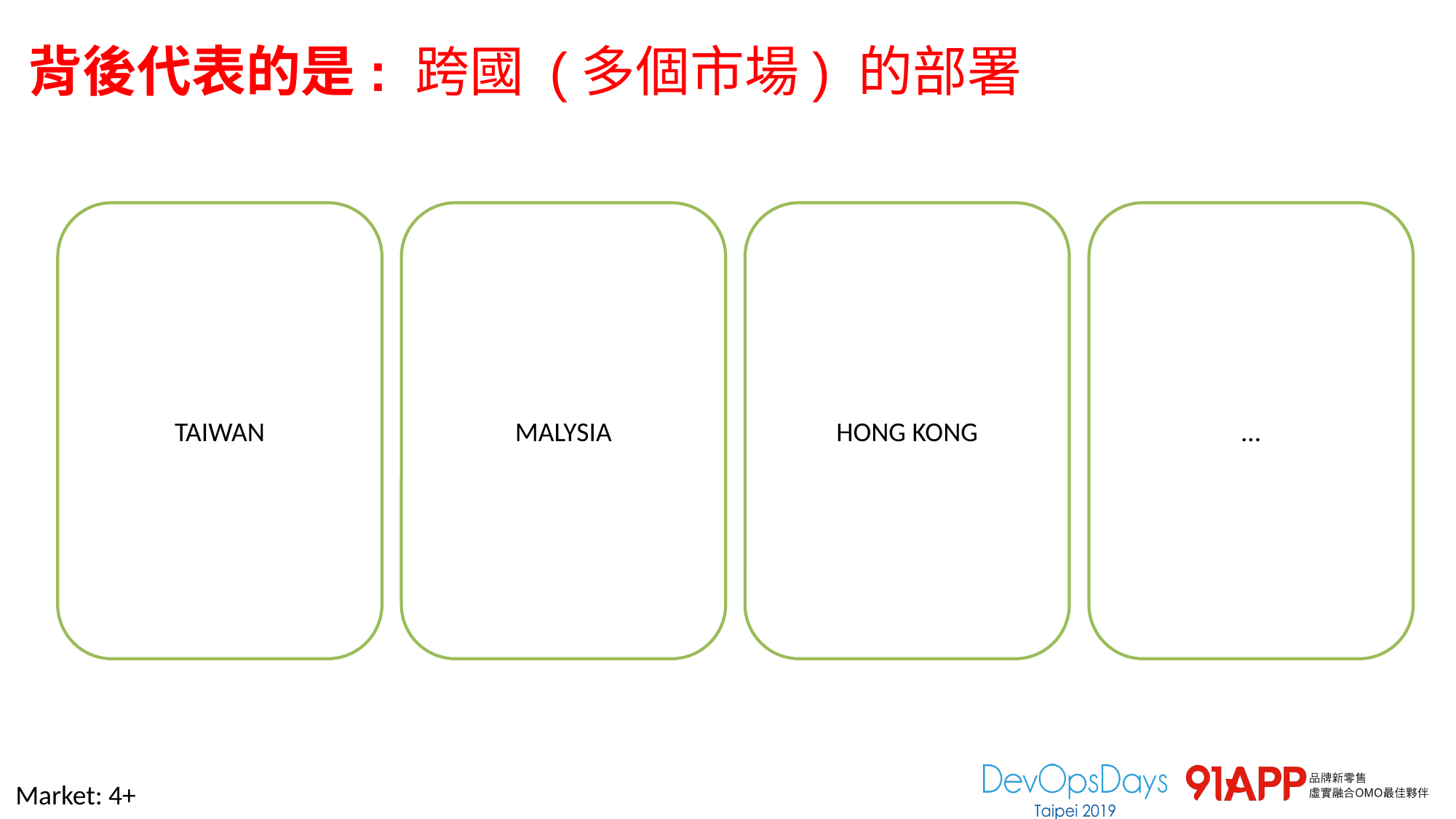

# 背後代表的是: 跨國 (多個市場) 的部署
TAIWAN
MALYSIA
HONG KONG
…
Market: 4+